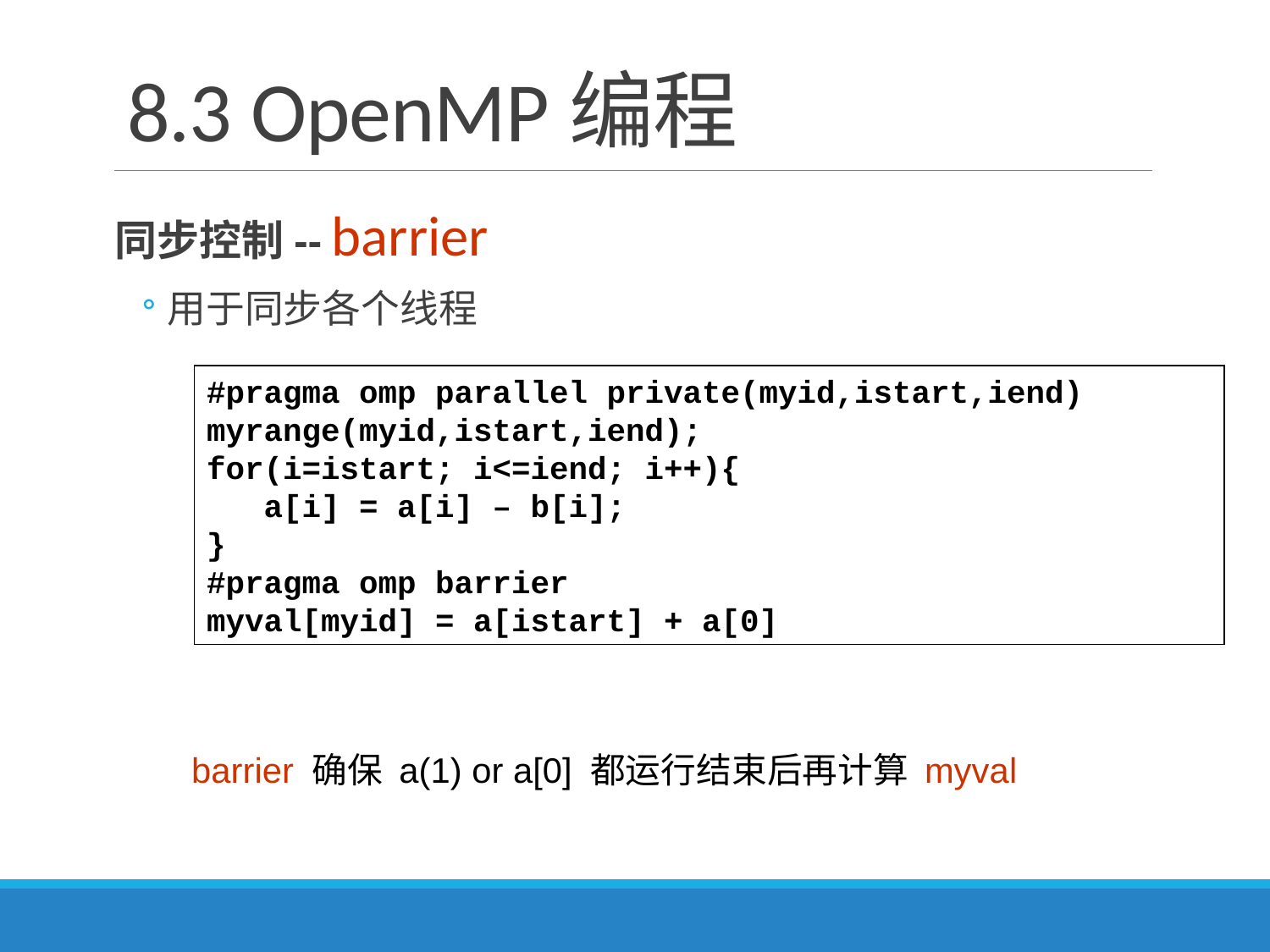

# 8.3 OpenMP编程
同步控制-- barrier
用于同步各个线程
#pragma omp parallel private(myid,istart,iend)
myrange(myid,istart,iend);
for(i=istart; i<=iend; i++){
   a[i] = a[i] – b[i];
}
#pragma omp barrier
myval[myid] = a[istart] + a[0]
barrier 确保 a(1) or a[0] 都运行结束后再计算 myval
79